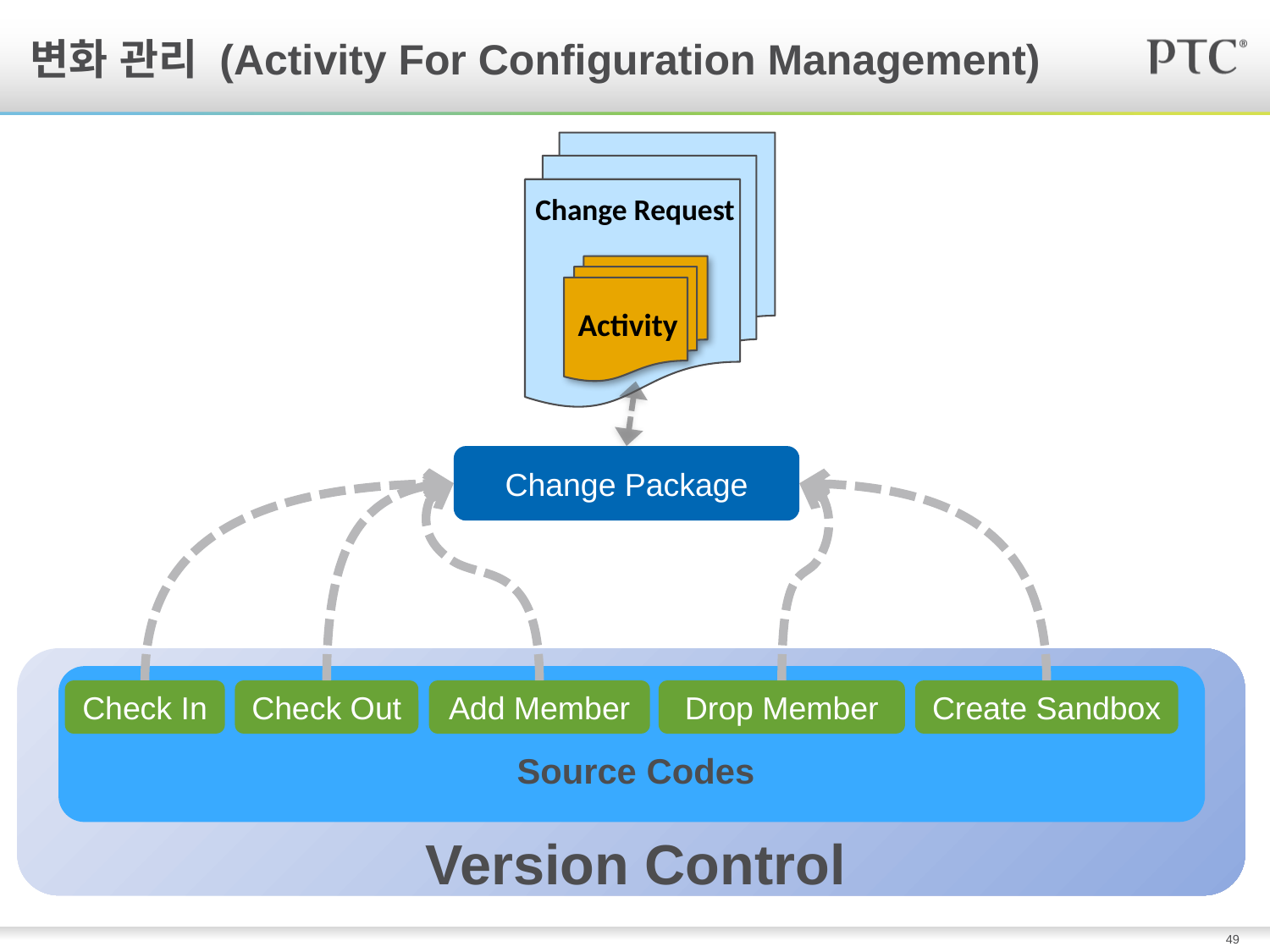

# 변화 관리 (Activity For Configuration Management)

Change Request

Activity
Change Request
Change Package

Drop Member
Check In
Check Out
Add Member
Create Sandbox
Source Codes
Version Control